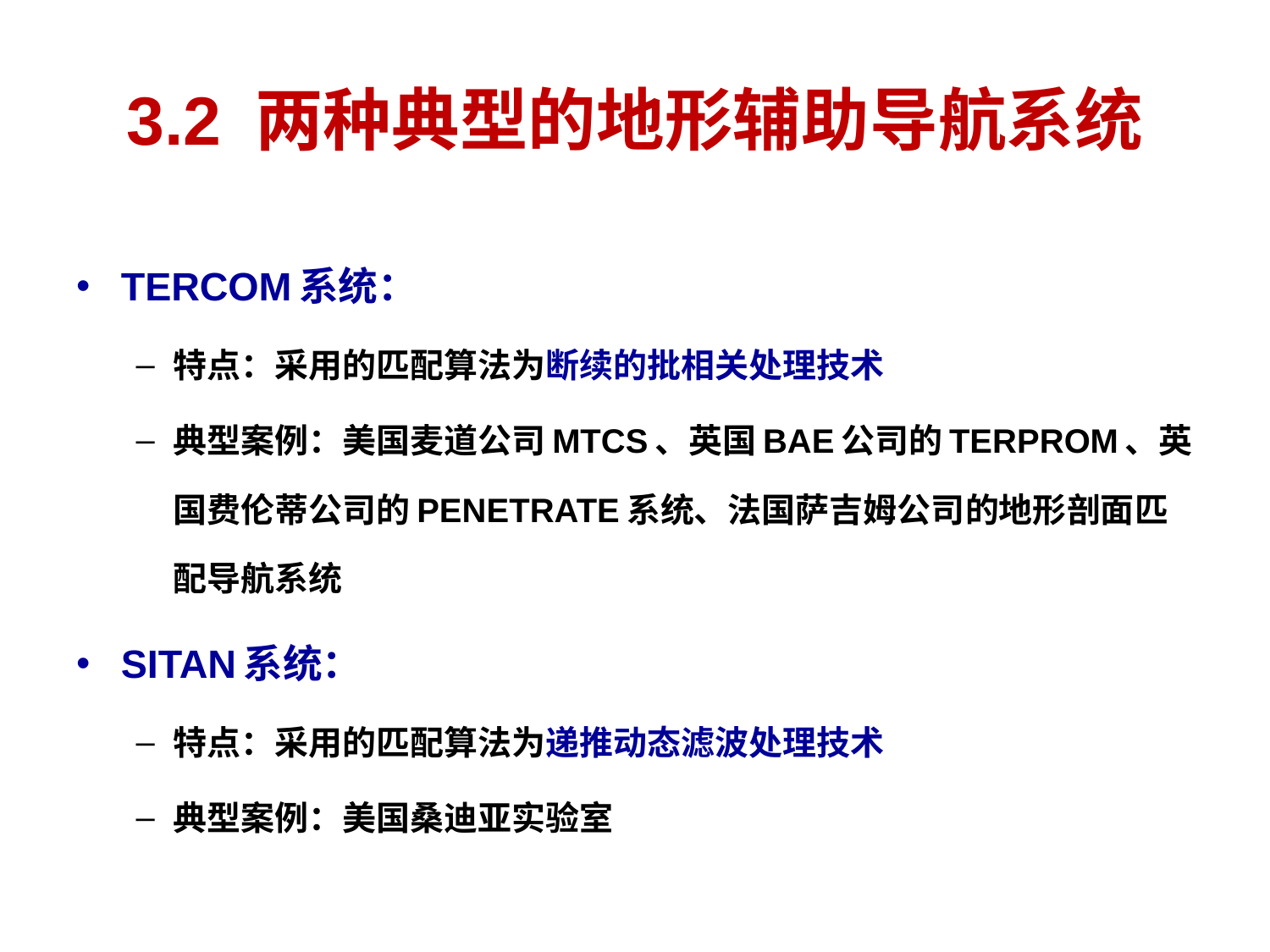

# 3.2 两种典型的地形辅助导航系统
TERCOM系统：
特点：采用的匹配算法为断续的批相关处理技术
典型案例：美国麦道公司MTCS、英国BAE公司的TERPROM、英国费伦蒂公司的PENETRATE系统、法国萨吉姆公司的地形剖面匹配导航系统
SITAN系统：
特点：采用的匹配算法为递推动态滤波处理技术
典型案例：美国桑迪亚实验室